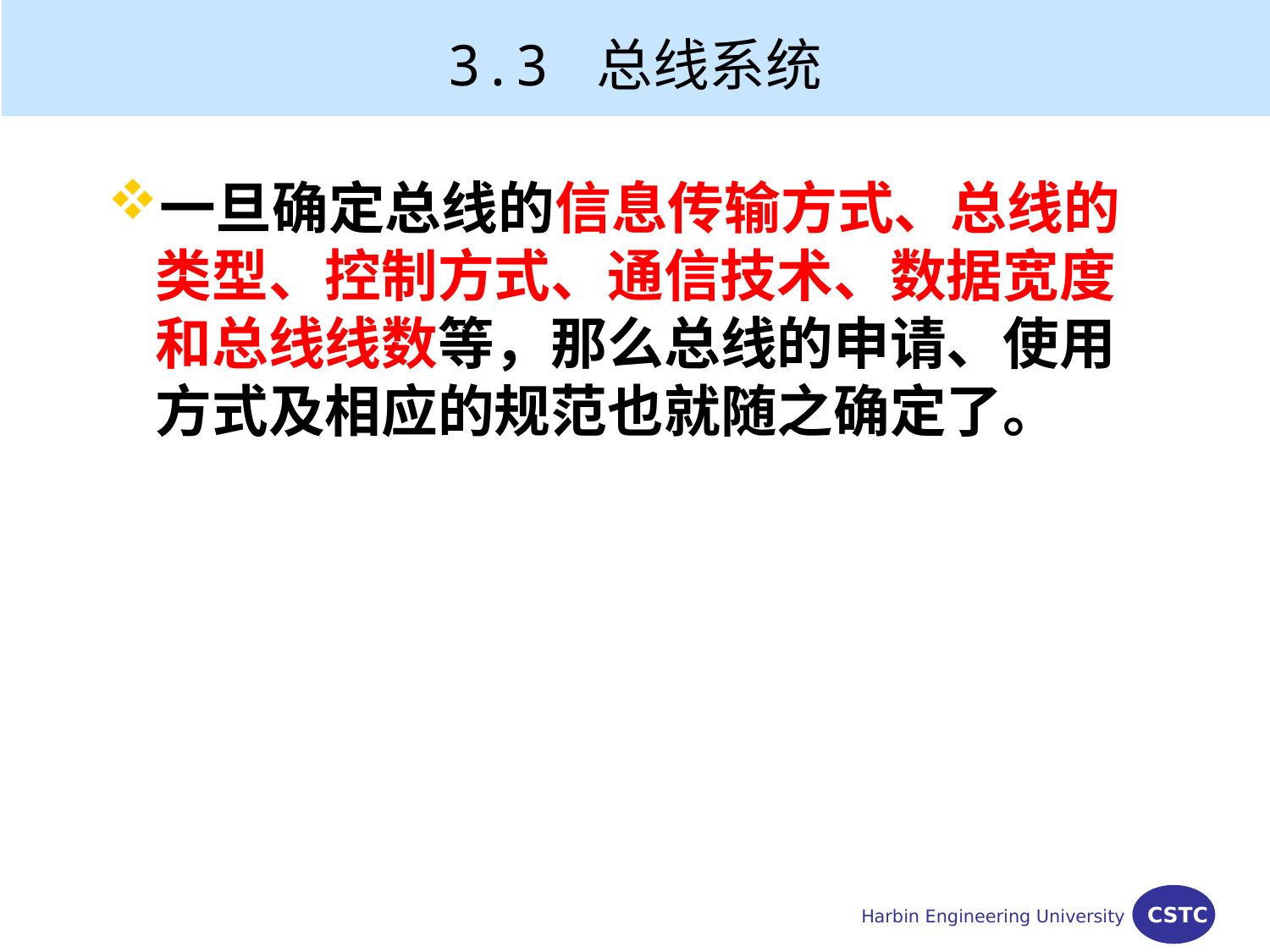

3.3 总线系统
一旦确定总线的信息传输方式、总线的类型、控制方式、通信技术、数据宽度和总线线数等，那么总线的申请、使用方式及相应的规范也就随之确定了。
Harbin Engineering University